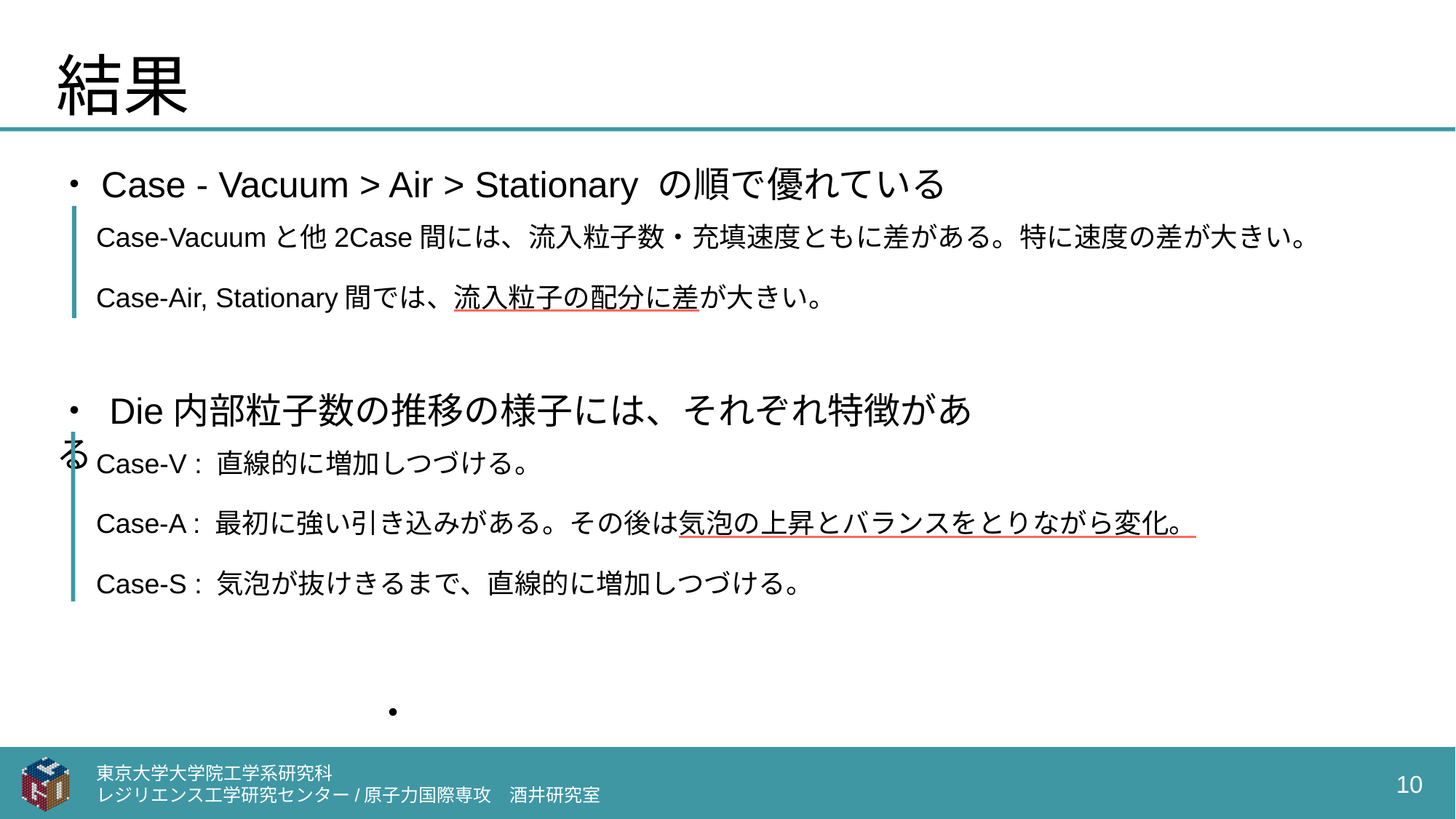

# 結果
・Case - Vacuum > Air > Stationary の順で優れている

Case-Vacuumと他2Case間には、流入粒子数・充填速度ともに差がある。特に速度の差が大きい。
Case-Air, Stationary間では、流入粒子の配分に差が大きい。
・ Die内部粒子数の推移の様子には、それぞれ特徴がある

Case-V : 直線的に増加しつづける。
Case-A : 最初に強い引き込みがある。その後は気泡の上昇とバランスをとりながら変化。
Case-S : 気泡が抜けきるまで、直線的に増加しつづける。
・
東京大学大学院工学系研究科
レジリエンス工学研究センター/原子力国際専攻　酒井研究室
10